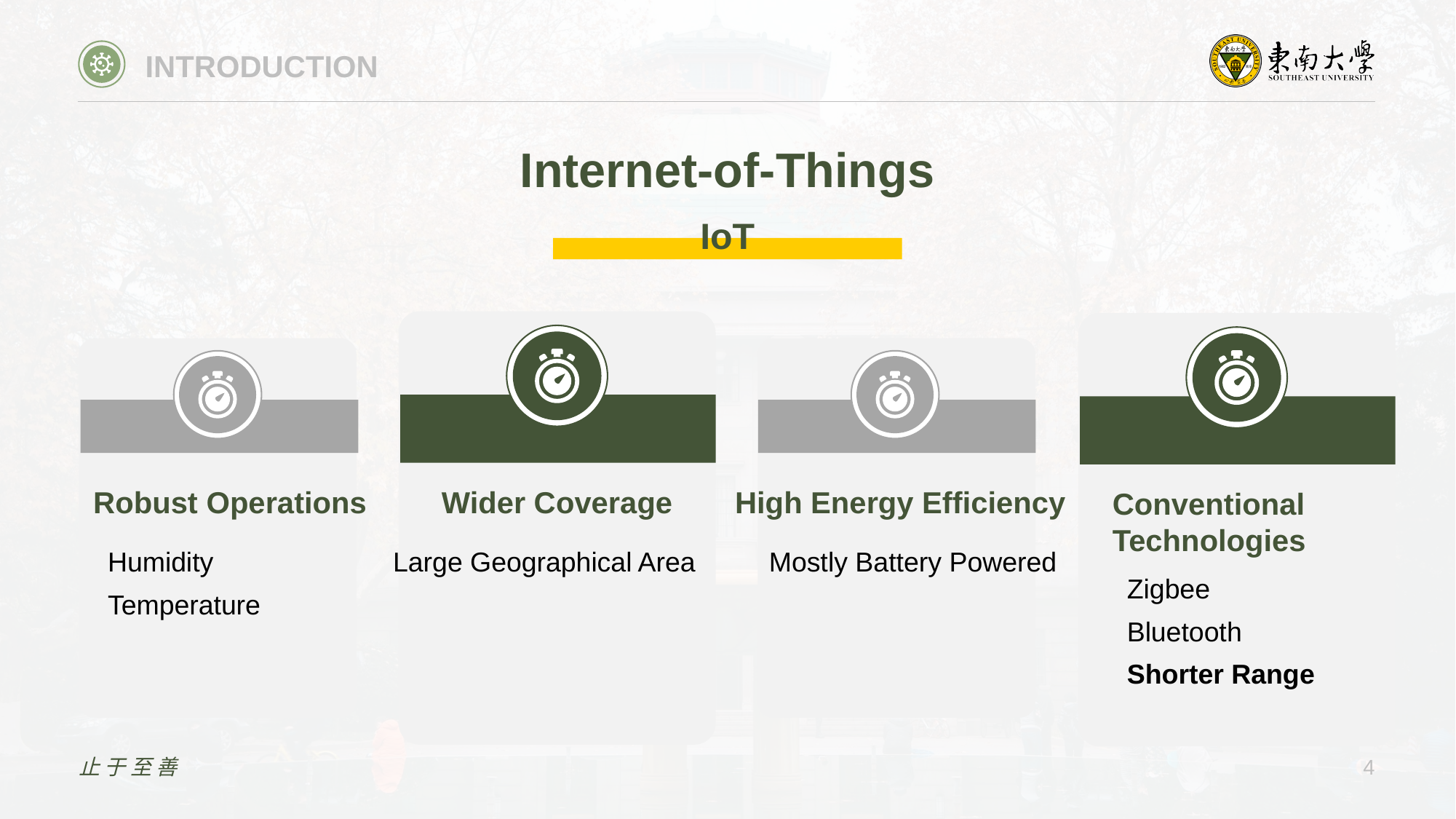

INTRODUCTION
Internet-of-Things
IoT

Robust Operations
Wider Coverage
High Energy Efﬁciency
Conventional
Technologies
Humidity
Temperature
Large Geographical Area
Mostly Battery Powered
Zigbee
Bluetooth
Shorter Range
止于至善
4